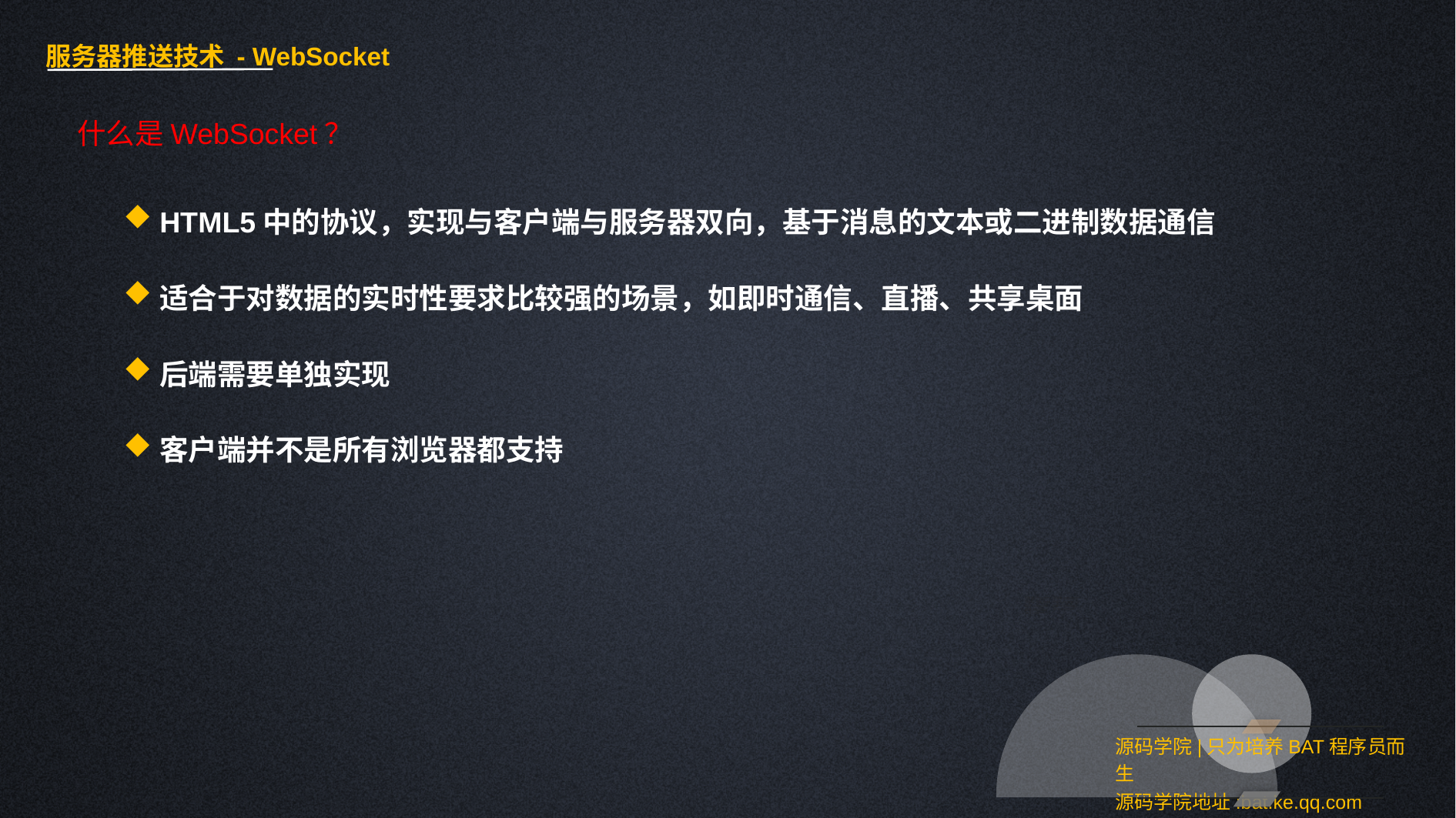

服务器推送技术 - WebSocket
什么是WebSocket？
HTML5中的协议，实现与客户端与服务器双向，基于消息的文本或二进制数据通信
适合于对数据的实时性要求比较强的场景，如即时通信、直播、共享桌面
后端需要单独实现
客户端并不是所有浏览器都支持

源码学院|只为培养BAT程序员而生
源码学院地址:bat.ke.qq.com